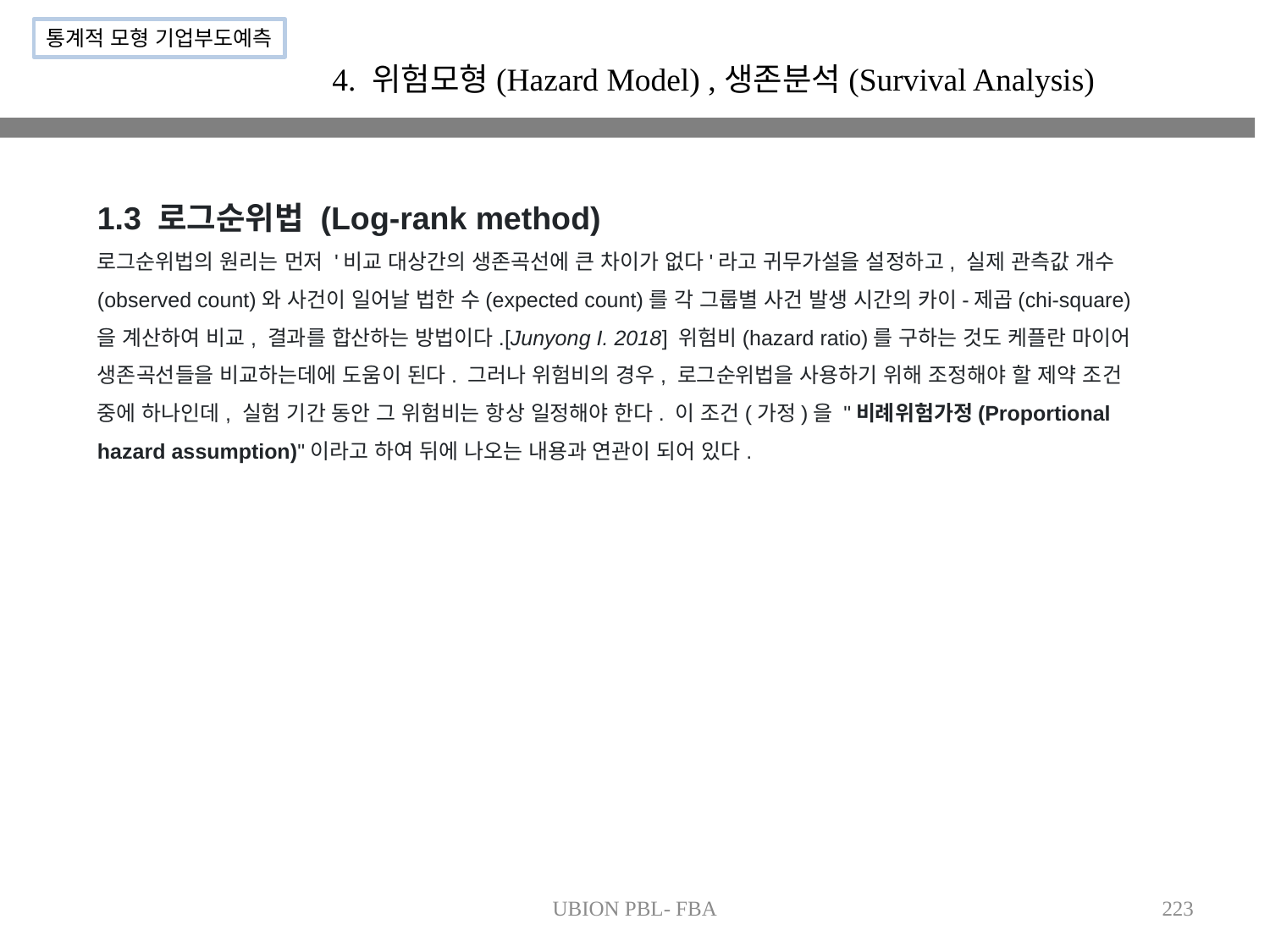

통계적 모형 기업부도예측

4. 위험모형(Hazard Model) ,생존분석(Survival Analysis)

1.3 로그순위법 (Log-rank method)
로그순위법의 원리는 먼저 '비교 대상간의 생존곡선에 큰 차이가 없다'라고 귀무가설을 설정하고, 실제 관측값 개수(observed count)와 사건이 일어날 법한 수(expected count)를 각 그룹별 사건 발생 시간의 카이-제곱(chi-square)을 계산하여 비교, 결과를 합산하는 방법이다.[Junyong I. 2018] 위험비(hazard ratio)를 구하는 것도 케플란 마이어 생존곡선들을 비교하는데에 도움이 된다. 그러나 위험비의 경우, 로그순위법을 사용하기 위해 조정해야 할 제약 조건 중에 하나인데, 실험 기간 동안 그 위험비는 항상 일정해야 한다. 이 조건(가정)을 "비례위험가정(Proportional hazard assumption)"이라고 하여 뒤에 나오는 내용과 연관이 되어 있다.
UBION PBL- FBA
223